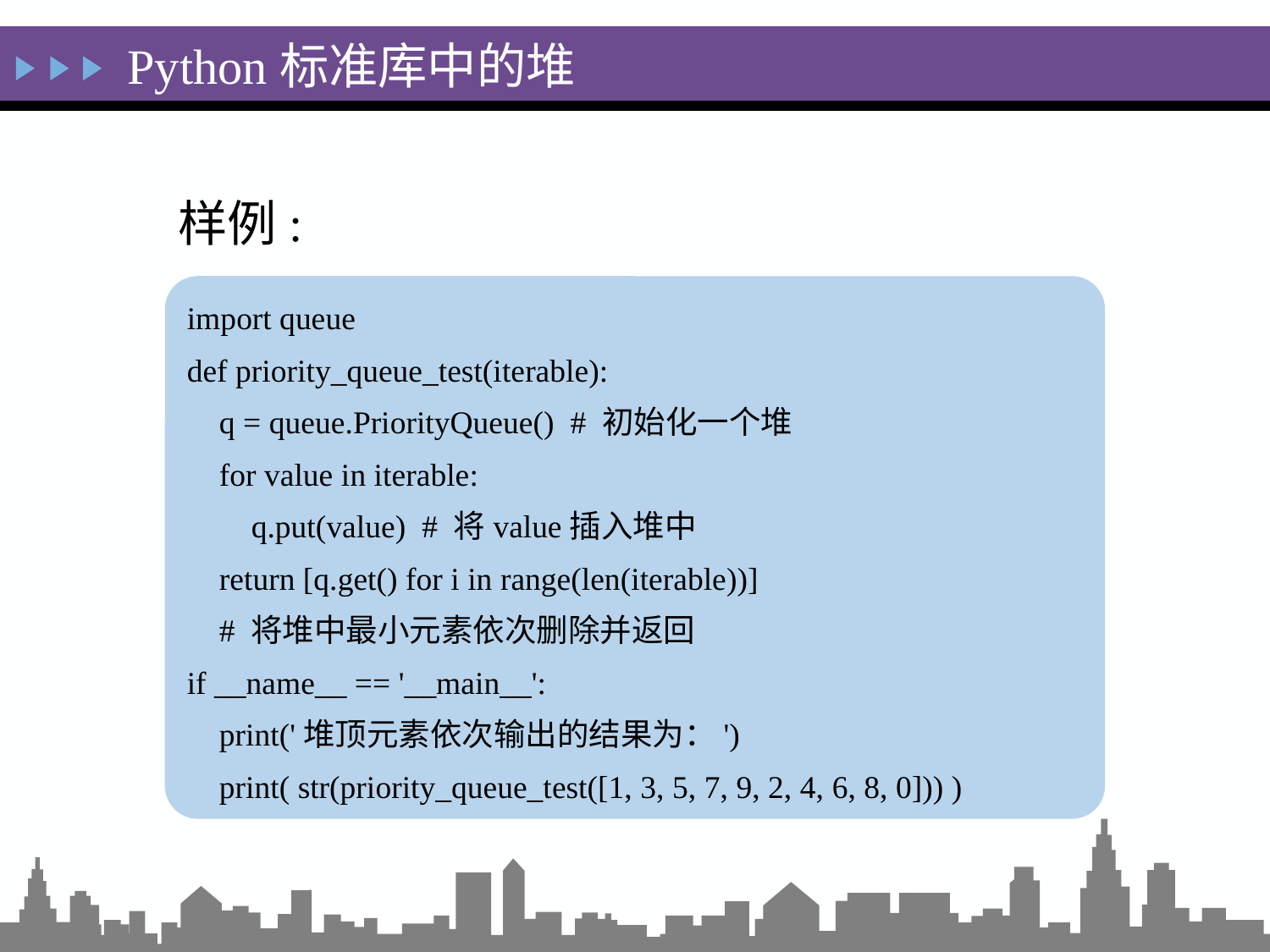

Python标准库中的堆
样例:
import queue
def priority_queue_test(iterable):
    q = queue.PriorityQueue()  # 初始化一个堆
    for value in iterable:
        q.put(value)  # 将value插入堆中
    return [q.get() for i in range(len(iterable))]
    # 将堆中最小元素依次删除并返回
if __name__ == '__main__':
    print('堆顶元素依次输出的结果为：')
    print( str(priority_queue_test([1, 3, 5, 7, 9, 2, 4, 6, 8, 0])) )